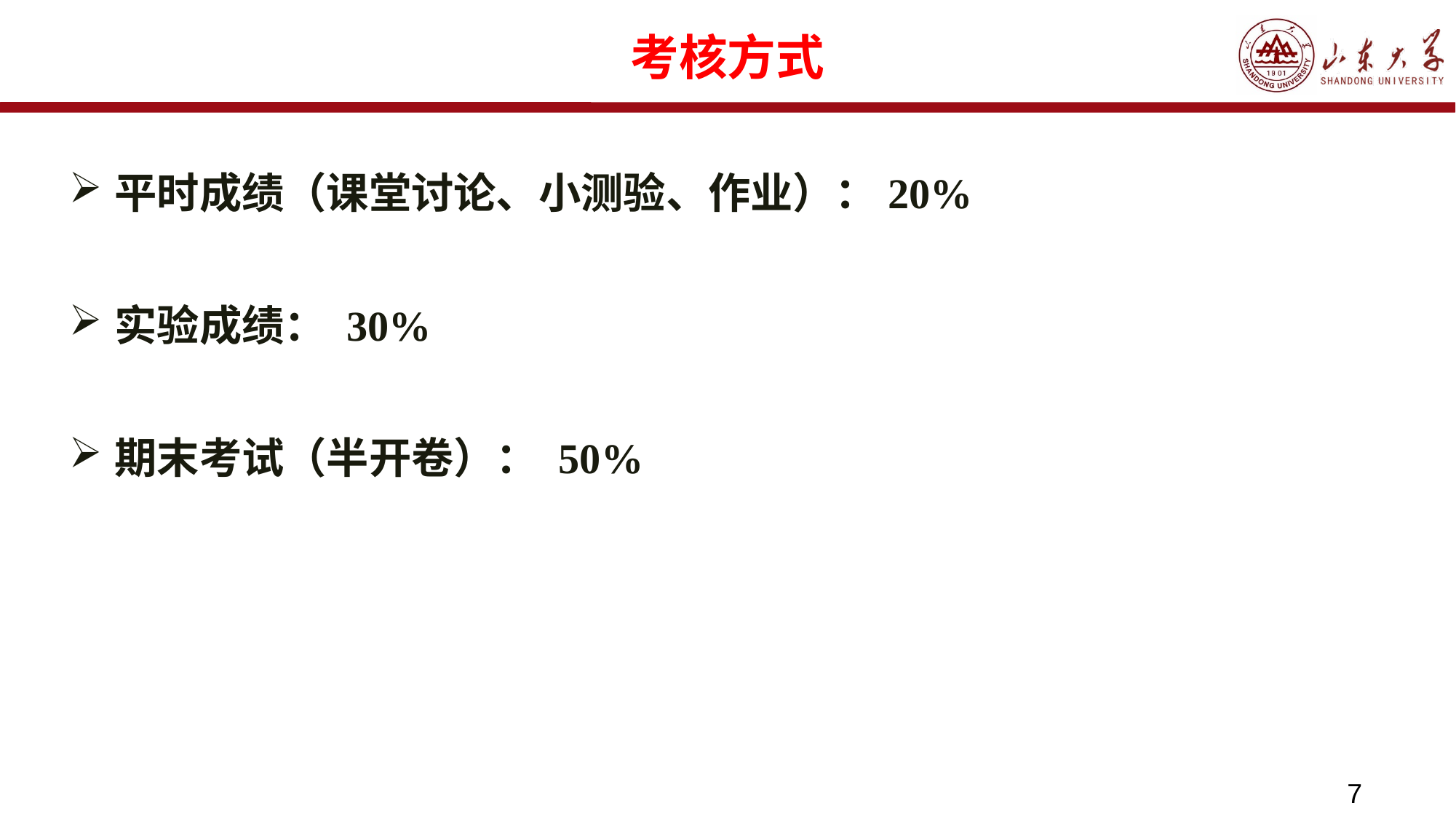

# 考核方式
平时成绩（课堂讨论、小测验、作业）：20%

实验成绩： 30%

期末考试（半开卷）： 50%
7